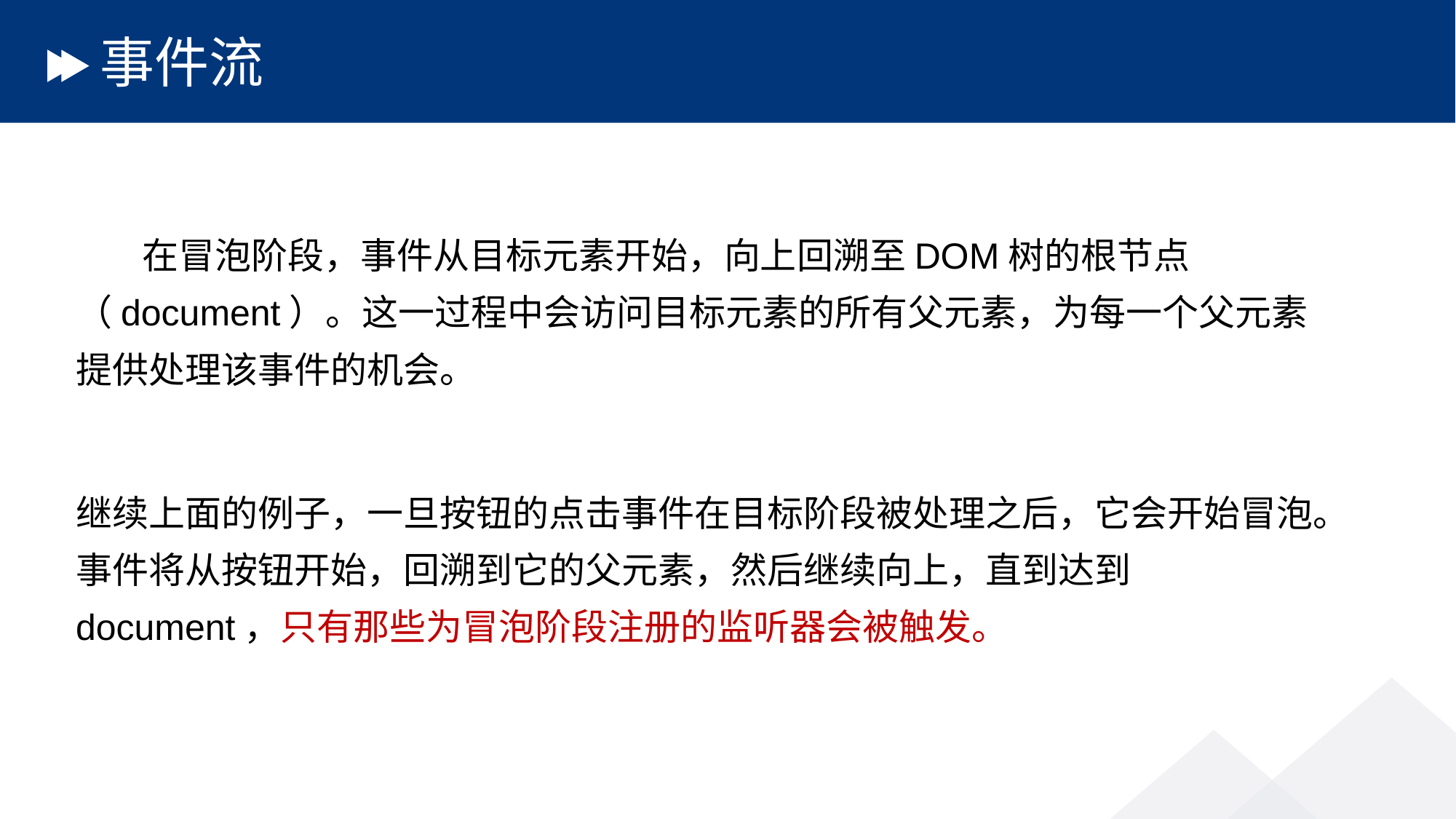

# 事件流
       在冒泡阶段，事件从目标元素开始，向上回溯至DOM树的根节点（document）。这一过程中会访问目标元素的所有父元素，为每一个父元素提供处理该事件的机会。

继续上面的例子，一旦按钮的点击事件在目标阶段被处理之后，它会开始冒泡。事件将从按钮开始，回溯到它的父元素，然后继续向上，直到达到document，只有那些为冒泡阶段注册的监听器会被触发。